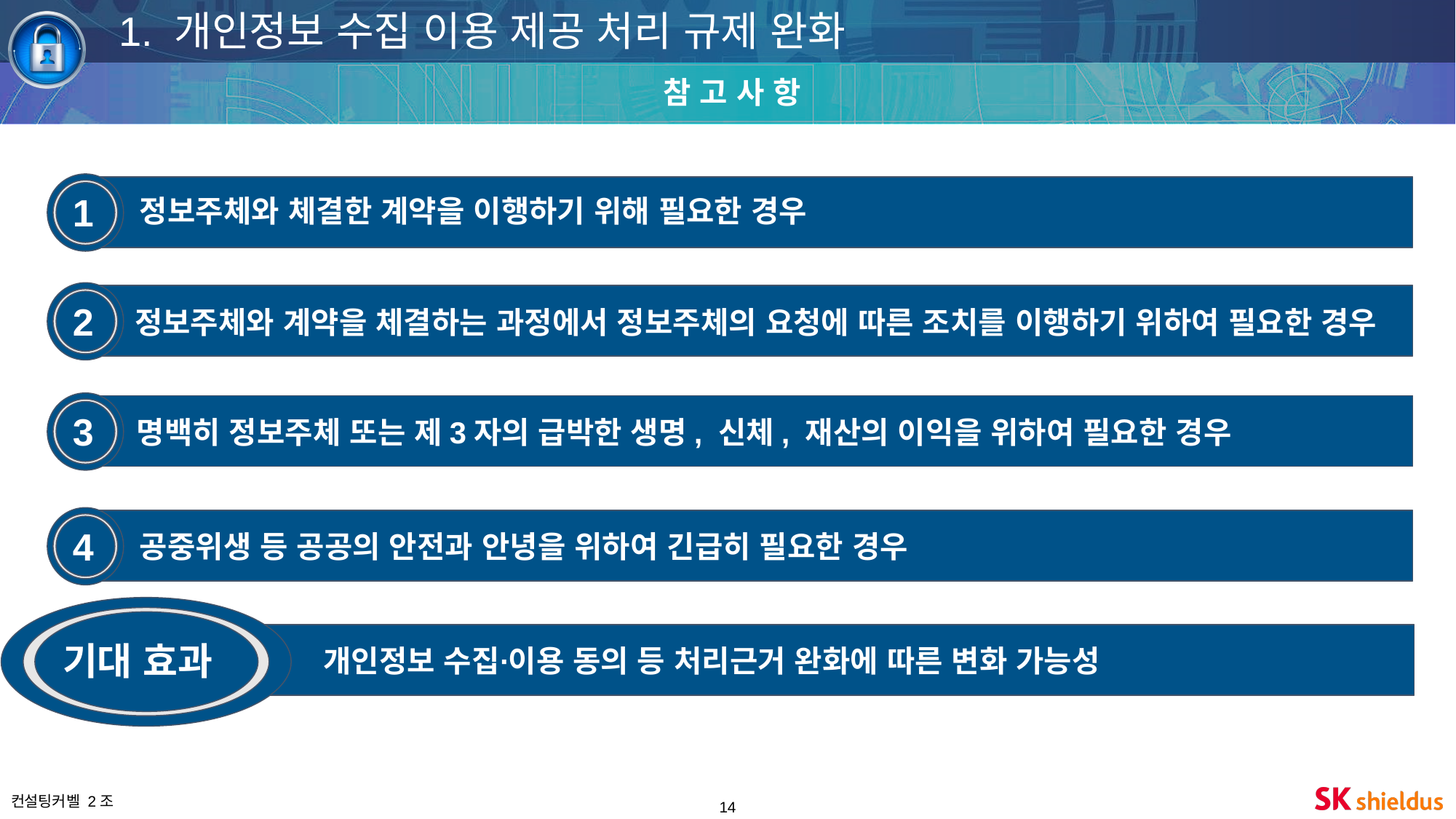

1. 개인정보 수집 이용 제공 처리 규제 완화

참 고 사 항
정보주체와 체결한 계약을 이행하기 위해 필요한 경우

1

정보주체와 계약을 체결하는 과정에서 정보주체의 요청에 따른 조치를 이행하기 위하여 필요한 경우

2

명백히 정보주체 또는 제3자의 급박한 생명, 신체, 재산의 이익을 위하여 필요한 경우

3

공중위생 등 공공의 안전과 안녕을 위하여 긴급히 필요한 경우

4

기대 효과

개인정보 수집∙이용 동의 등 처리근거 완화에 따른 변화 가능성

14